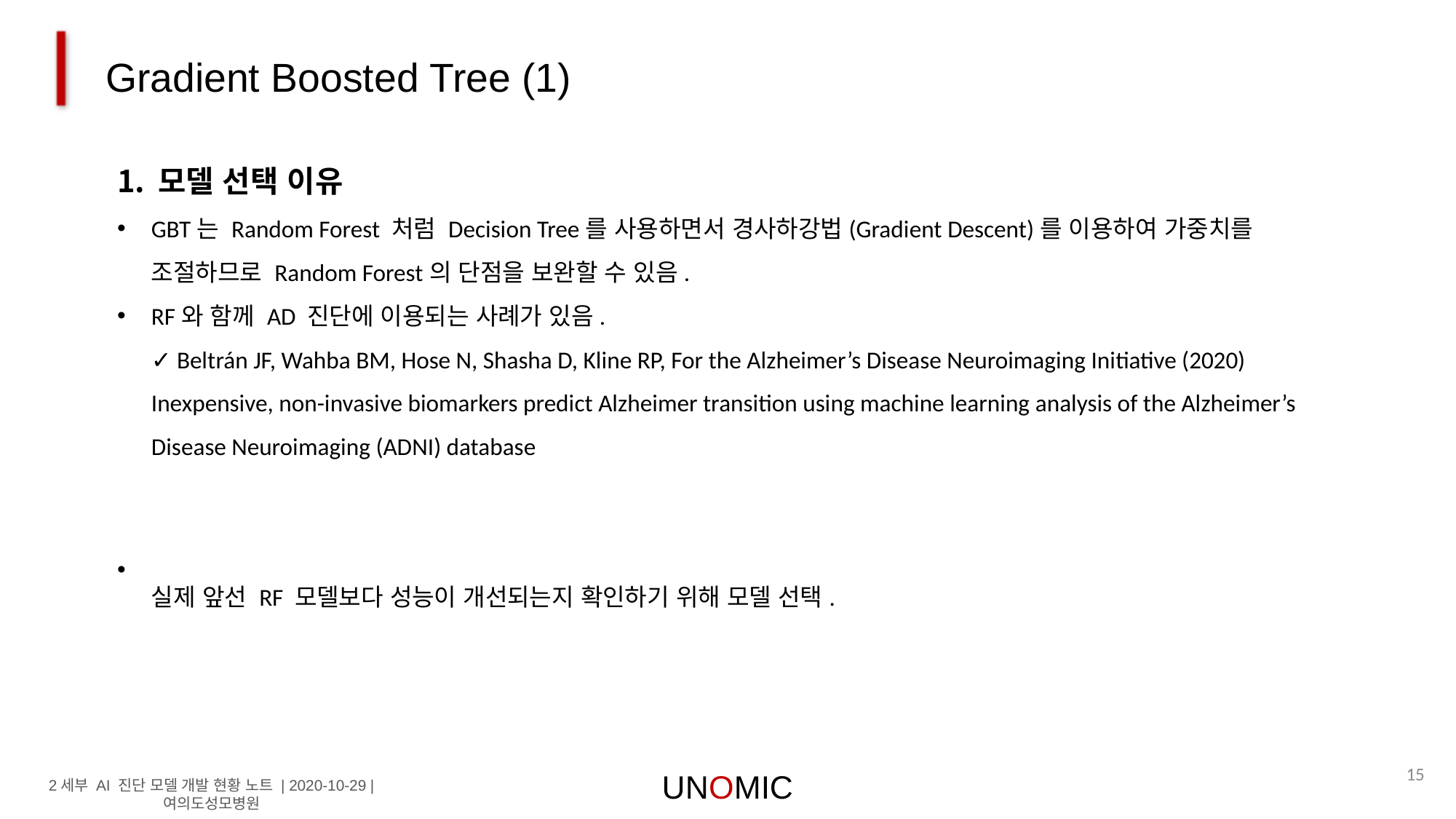

Gradient Boosted Tree (1)
모델 선택 이유
GBT는 Random Forest 처럼 Decision Tree를 사용하면서 경사하강법(Gradient Descent)를 이용하여 가중치를 조절하므로 Random Forest의 단점을 보완할 수 있음.
RF와 함께 AD 진단에 이용되는 사례가 있음.
✓ Beltrán JF, Wahba BM, Hose N, Shasha D, Kline RP, For the Alzheimer’s Disease Neuroimaging Initiative (2020) Inexpensive, non-invasive biomarkers predict Alzheimer transition using machine learning analysis of the Alzheimer’s Disease Neuroimaging (ADNI) database
실제 앞선 RF 모델보다 성능이 개선되는지 확인하기 위해 모델 선택.

15
UNOMIC
2세부 AI 진단 모델 개발 현황 노트 | 2020-10-29 | 여의도성모병원